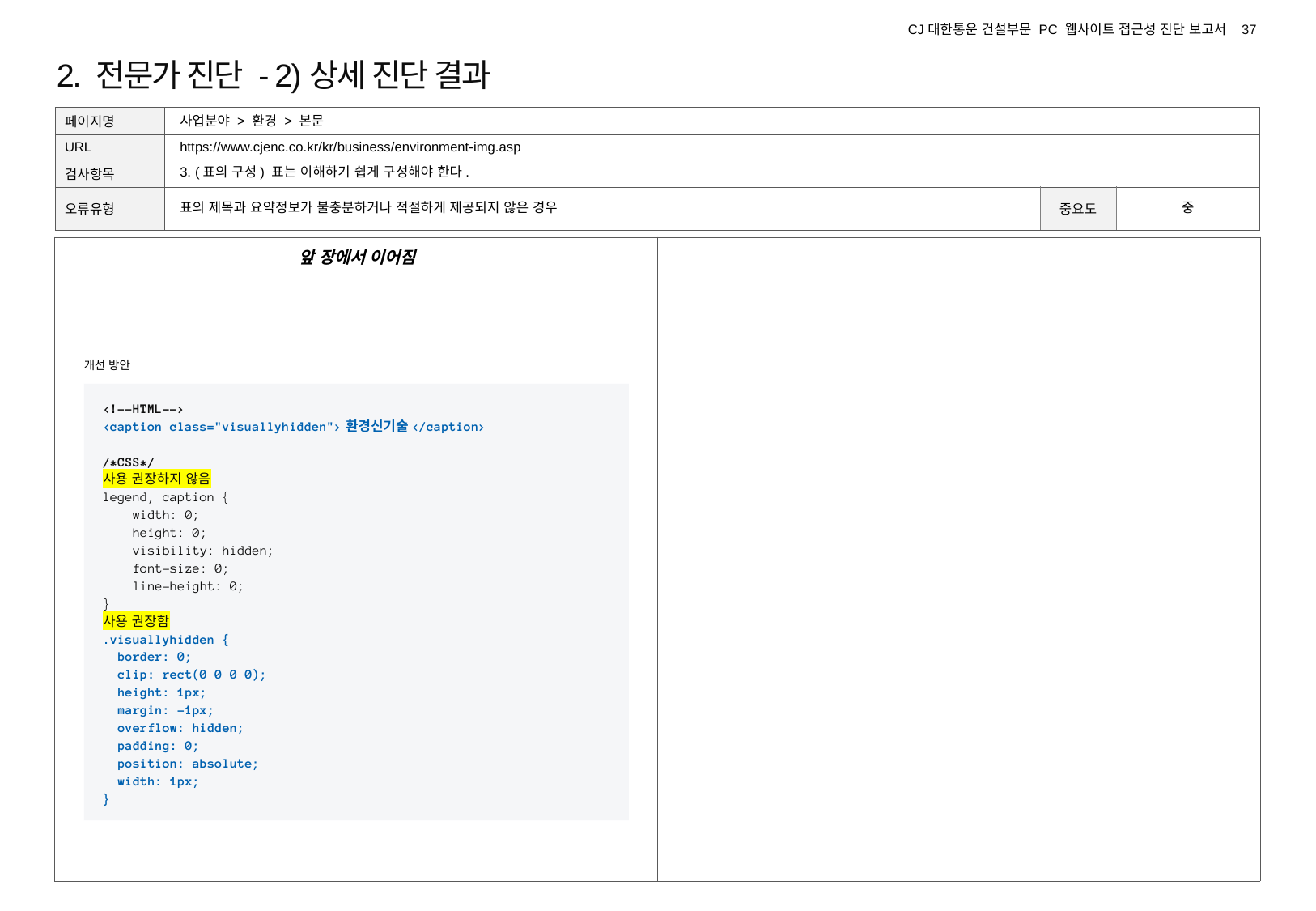

# 2. 전문가 진단 - 2)상세 진단 결과
사업분야 > 환경 > 본문
https://www.cjenc.co.kr/kr/business/environment-img.asp
3. (표의 구성) 표는 이해하기 쉽게 구성해야 한다.
표의 제목과 요약정보가 불충분하거나 적절하게 제공되지 않은 경우
중
앞 장에서 이어짐
개선 방안
<!--HTML-->
<caption class="visuallyhidden">환경신기술</caption>

/*CSS*/
사용 권장하지 않음
legend, caption {
    width: 0;
    height: 0;
    visibility: hidden;
    font-size: 0;
    line-height: 0;
}
사용 권장함
.visuallyhidden {
  border: 0;
  clip: rect(0 0 0 0);
  height: 1px;
  margin: -1px;
  overflow: hidden;
  padding: 0;
  position: absolute;
  width: 1px;
}